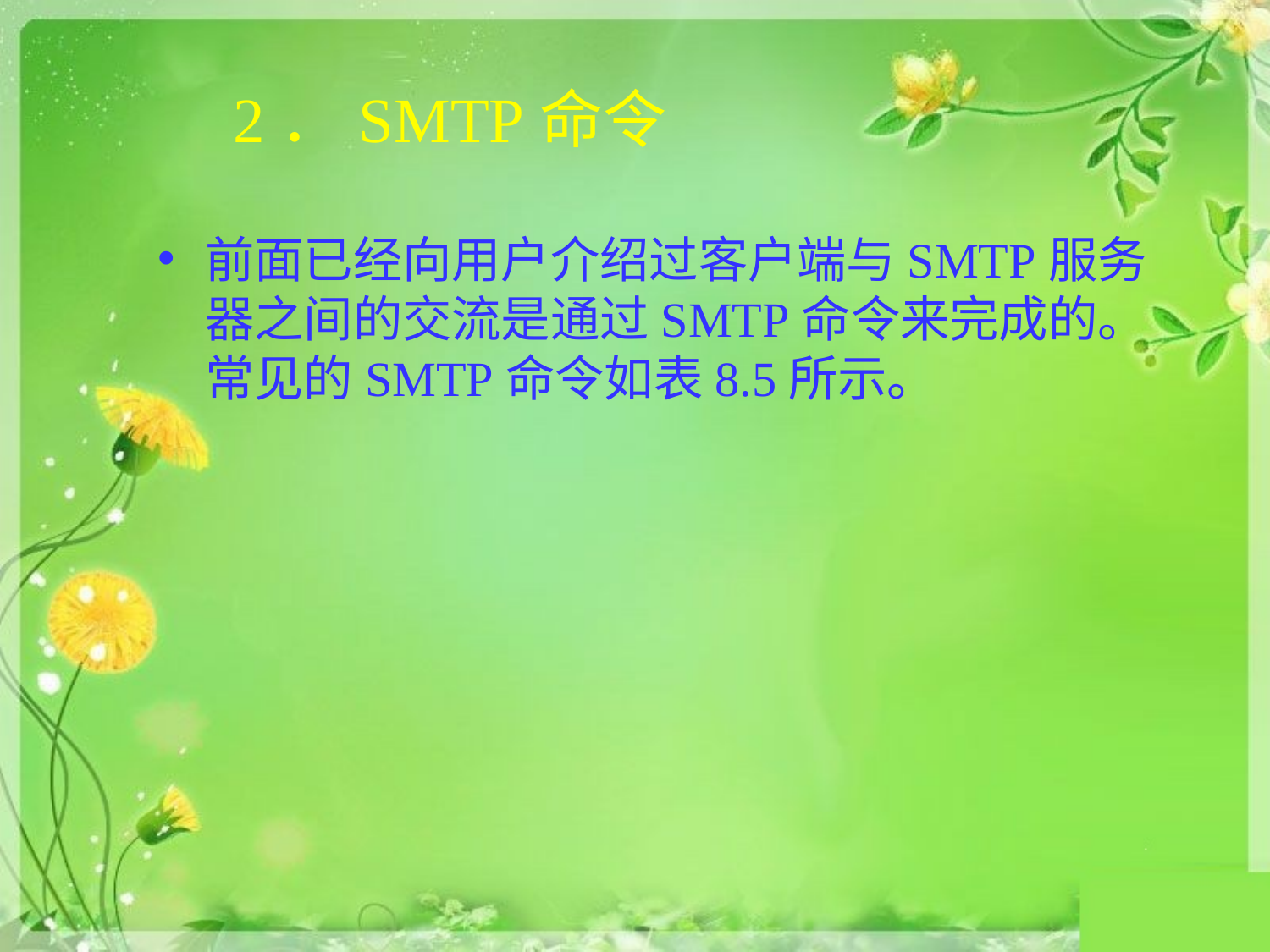

# 2．SMTP命令
前面已经向用户介绍过客户端与SMTP服务器之间的交流是通过SMTP命令来完成的。常见的SMTP命令如表8.5所示。